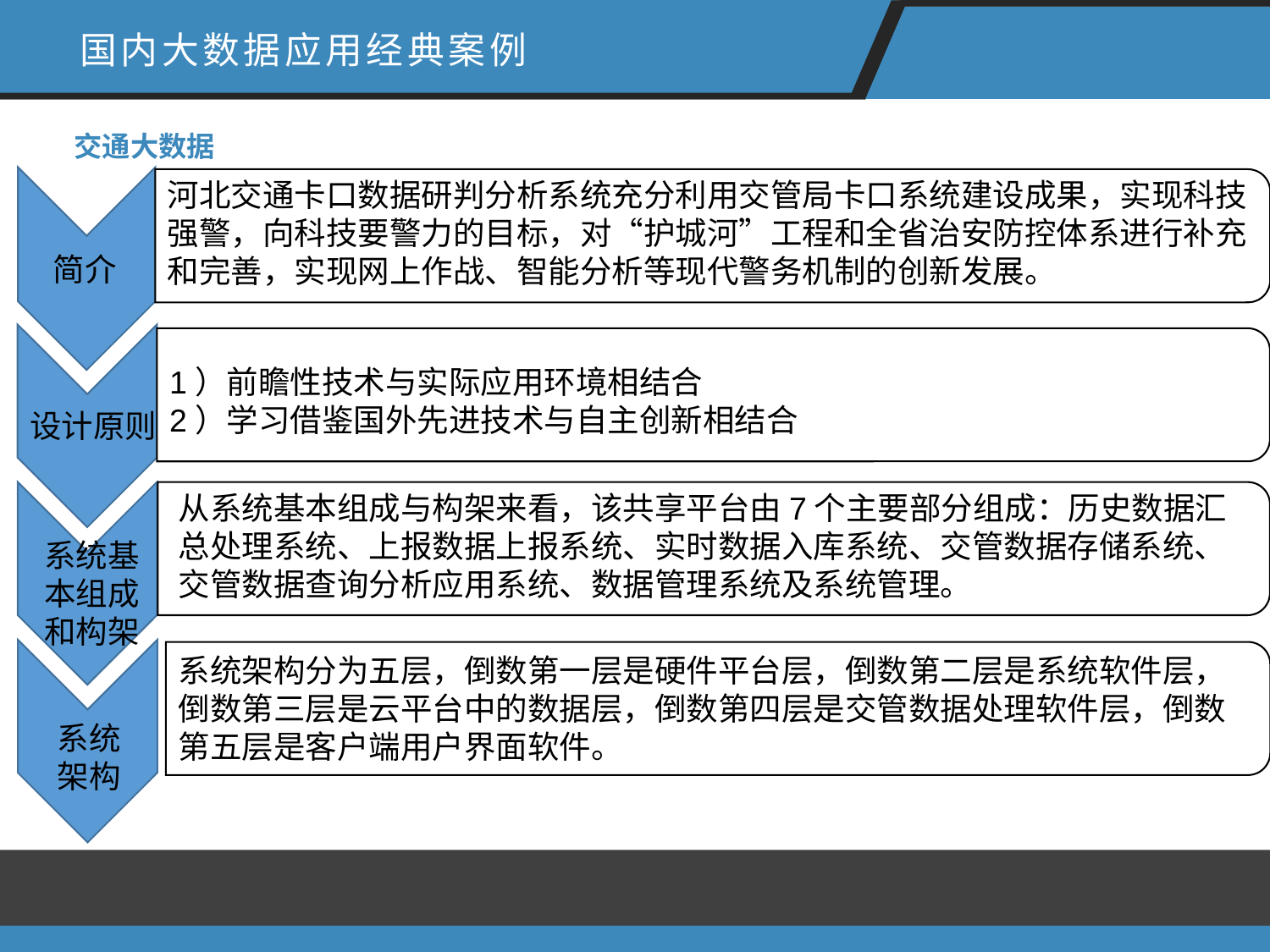

7.2  国内大数据应用经典案例

国内大数据应用经典案例

第七章  大数据的商业应用

交通大数据

河北交通卡口数据研判分析系统充分利用交管局卡口系统建设成果，实现科技强警，向科技要警力的目标，对“护城河”工程和全省治安防控体系进行补充和完善，实现网上作战、智能分析等现代警务机制的创新发展。

简介
1）前瞻性技术与实际应用环境相结合
2）学习借鉴国外先进技术与自主创新相结合

设计原则
从系统基本组成与构架来看，该共享平台由7个主要部分组成：历史数据汇总处理系统、上报数据上报系统、实时数据入库系统、交管数据存储系统、交管数据查询分析应用系统、数据管理系统及系统管理。

系统基本组成和构架
系统架构分为五层，倒数第一层是硬件平台层，倒数第二层是系统软件层，倒数第三层是云平台中的数据层，倒数第四层是交管数据处理软件层，倒数第五层是客户端用户界面软件。

系统架构